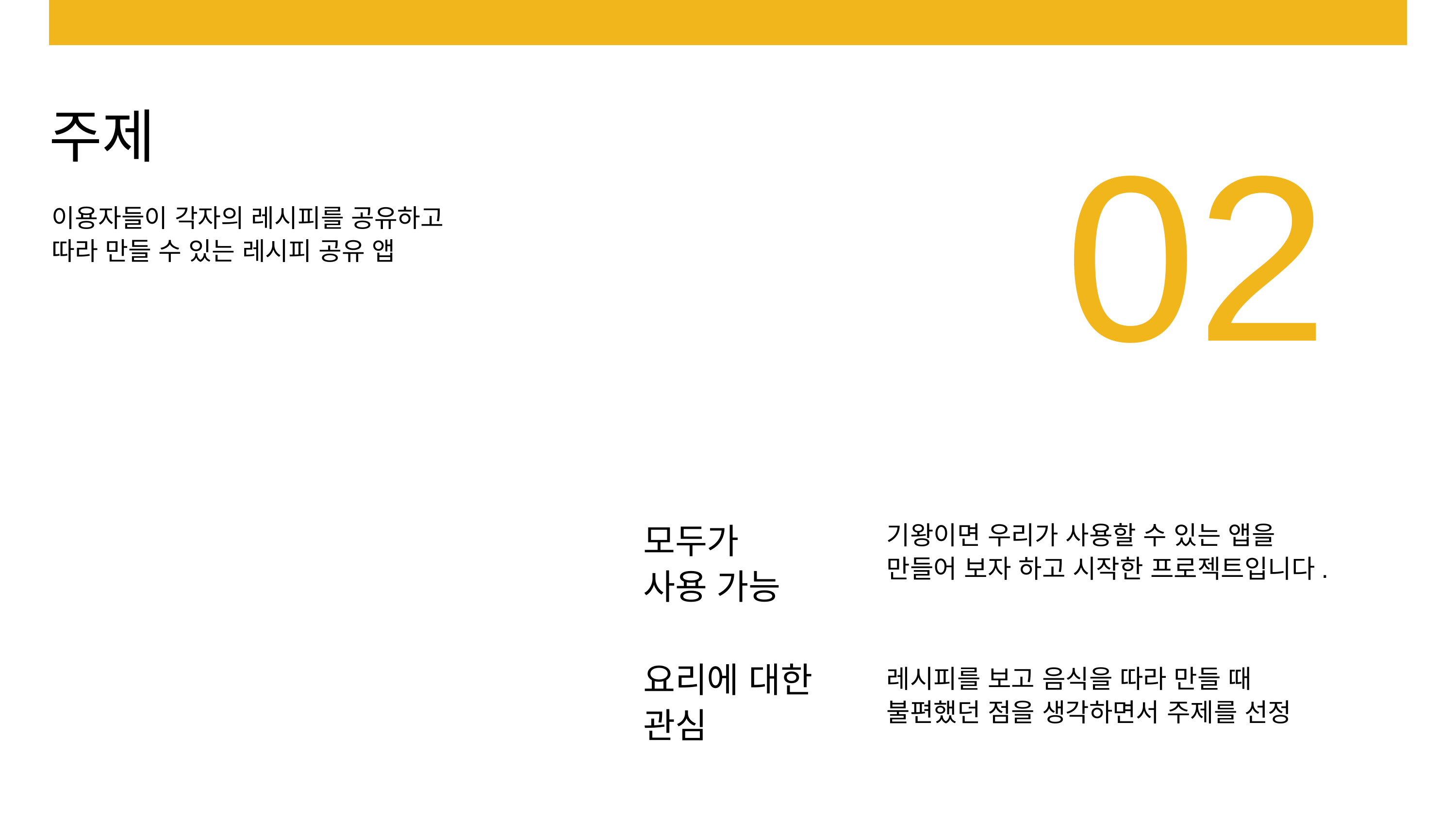

02
주제
이용자들이 각자의 레시피를 공유하고
따라 만들 수 있는 레시피 공유 앱
모두가
사용 가능
기왕이면 우리가 사용할 수 있는 앱을
만들어 보자 하고 시작한 프로젝트입니다.
요리에 대한
관심
레시피를 보고 음식을 따라 만들 때
불편했던 점을 생각하면서 주제를 선정